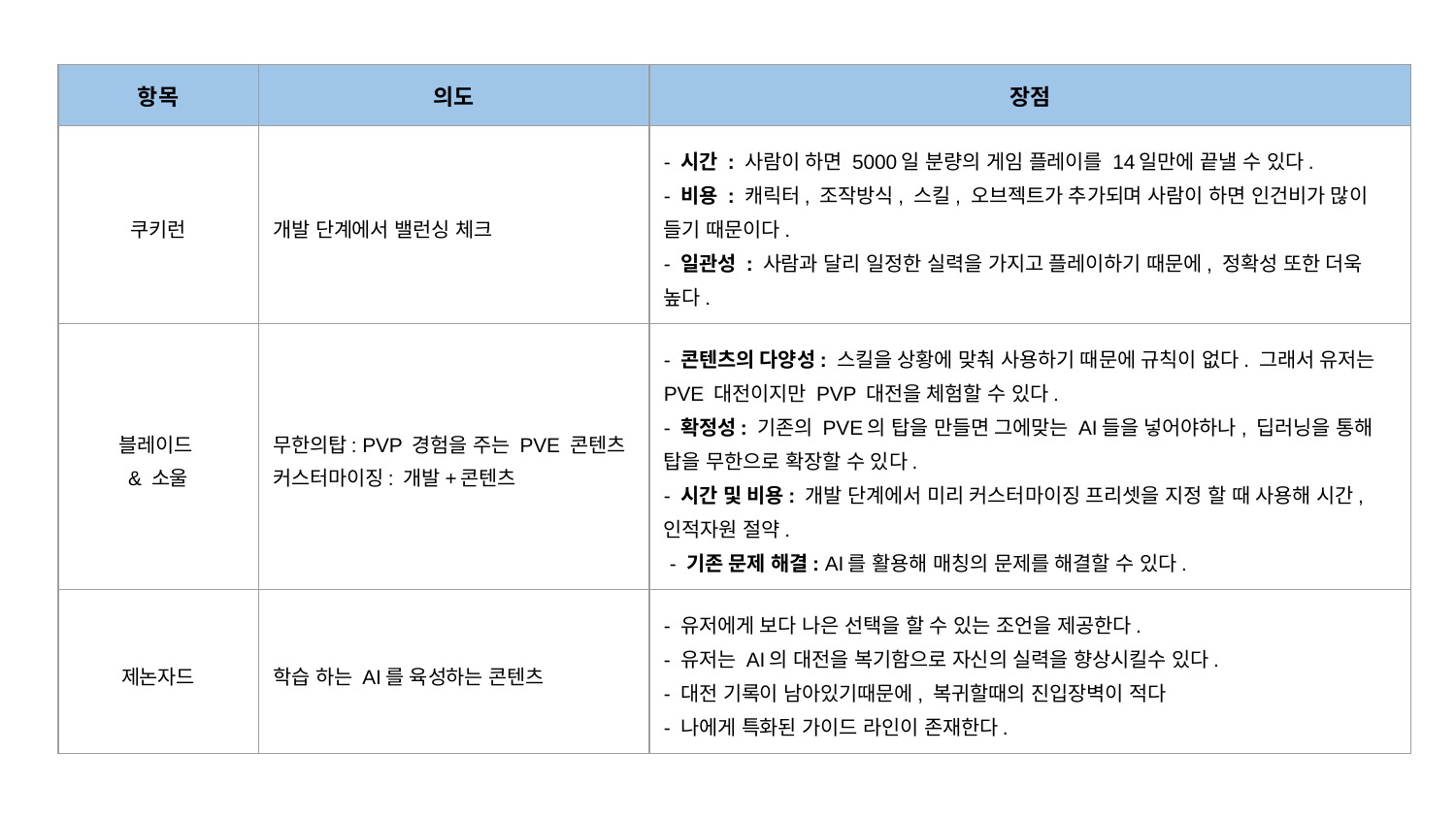

| 항목 | 의도 | 장점 |
| --- | --- | --- |
| 쿠키런 | 개발 단계에서 밸런싱 체크 | - 시간 : 사람이 하면 5000일 분량의 게임 플레이를 14일만에 끝낼 수 있다. - 비용 : 캐릭터, 조작방식, 스킬, 오브젝트가 추가되며 사람이 하면 인건비가 많이 들기 때문이다. - 일관성 : 사람과 달리 일정한 실력을 가지고 플레이하기 때문에, 정확성 또한 더욱 높다. |
| 블레이드 & 소울 | 무한의탑: PVP 경험을 주는 PVE 콘텐츠 커스터마이징: 개발+콘텐츠 | - 콘텐츠의 다양성: 스킬을 상황에 맞춰 사용하기 때문에 규칙이 없다. 그래서 유저는 PVE 대전이지만 PVP 대전을 체험할 수 있다. - 확정성: 기존의 PVE의 탑을 만들면 그에맞는 AI들을 넣어야하나, 딥러닝을 통해 탑을 무한으로 확장할 수 있다. - 시간 및 비용: 개발 단계에서 미리 커스터마이징 프리셋을 지정 할 때 사용해 시간, 인적자원 절약. - 기존 문제 해결: AI를 활용해 매칭의 문제를 해결할 수 있다. |
| 제논자드 | 학습 하는 AI를 육성하는 콘텐츠 | - 유저에게 보다 나은 선택을 할 수 있는 조언을 제공한다. - 유저는 AI의 대전을 복기함으로 자신의 실력을 향상시킬수 있다. - 대전 기록이 남아있기때문에, 복귀할때의 진입장벽이 적다 - 나에게 특화된 가이드 라인이 존재한다. |